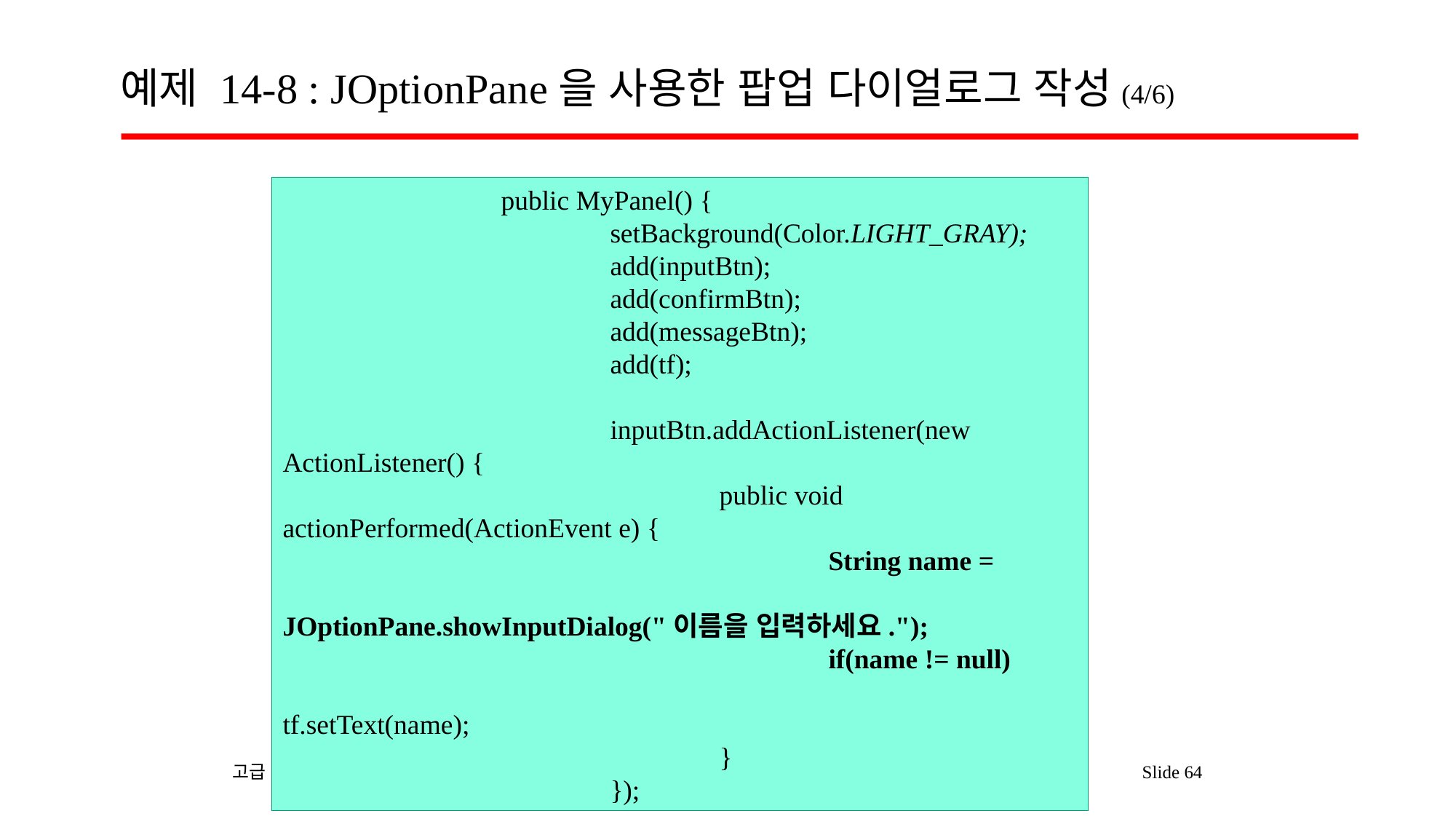

# 예제 14-8 : JOptionPane을 사용한 팝업 다이얼로그 작성(4/6)
		public MyPanel() {
			setBackground(Color.LIGHT_GRAY);
			add(inputBtn);
			add(confirmBtn);
			add(messageBtn);
			add(tf);

			inputBtn.addActionListener(new ActionListener() {
				public void actionPerformed(ActionEvent e) {
					String name =
						JOptionPane.showInputDialog("이름을 입력하세요.");
					if(name != null)
						tf.setText(name);
				}
			});